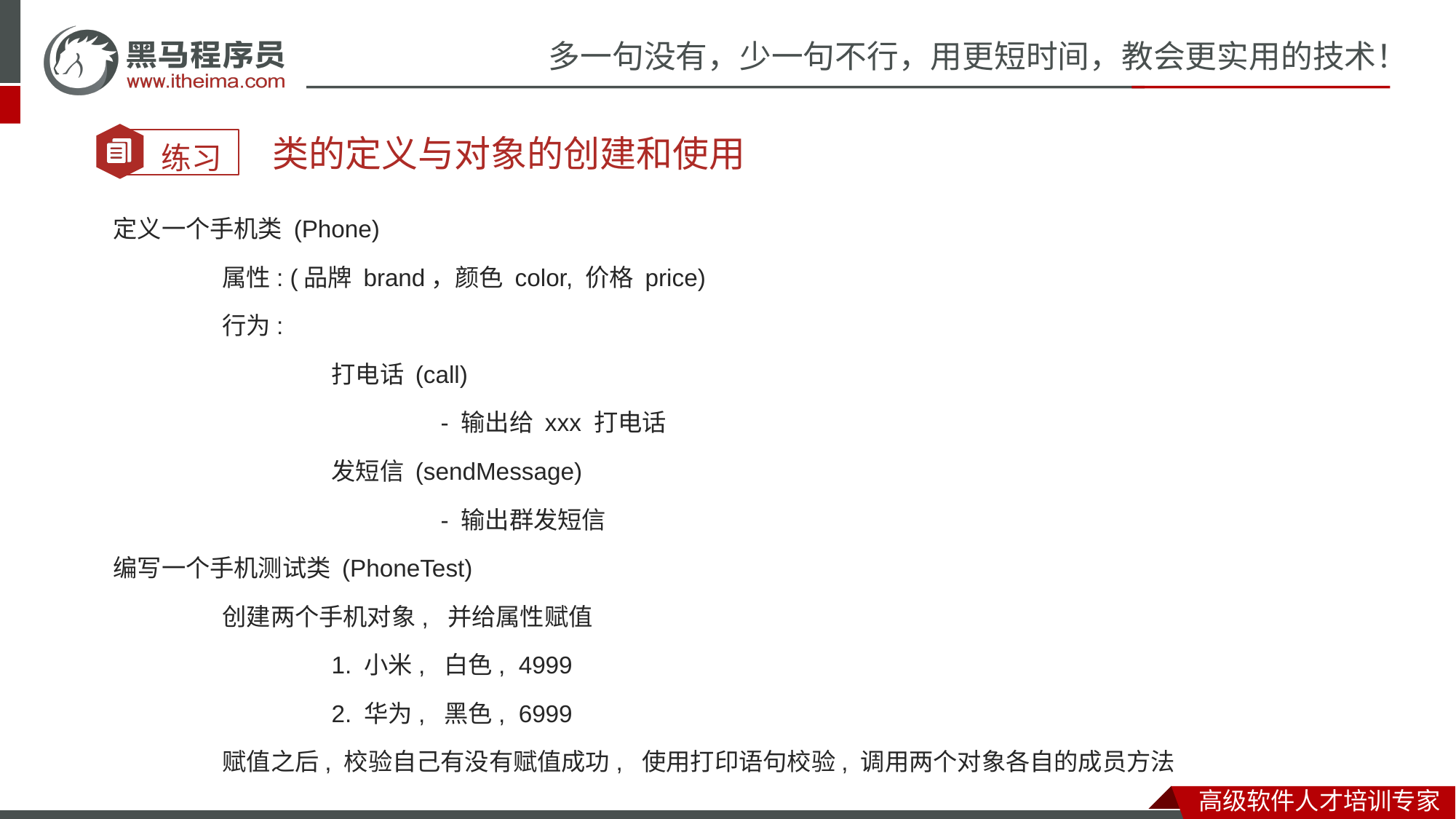

#
类的定义与对象的创建和使用
定义一个手机类 (Phone)
	属性: (品牌 brand，颜色 color, 价格 price)
	行为:
		打电话 (call)
			- 输出给 xxx 打电话
		发短信 (sendMessage)
			- 输出群发短信
编写一个手机测试类 (PhoneTest)
	创建两个手机对象,  并给属性赋值
		1. 小米,  白色,  4999
		2. 华为,  黑色,  6999
	赋值之后, 校验自己有没有赋值成功,  使用打印语句校验, 调用两个对象各自的成员方法